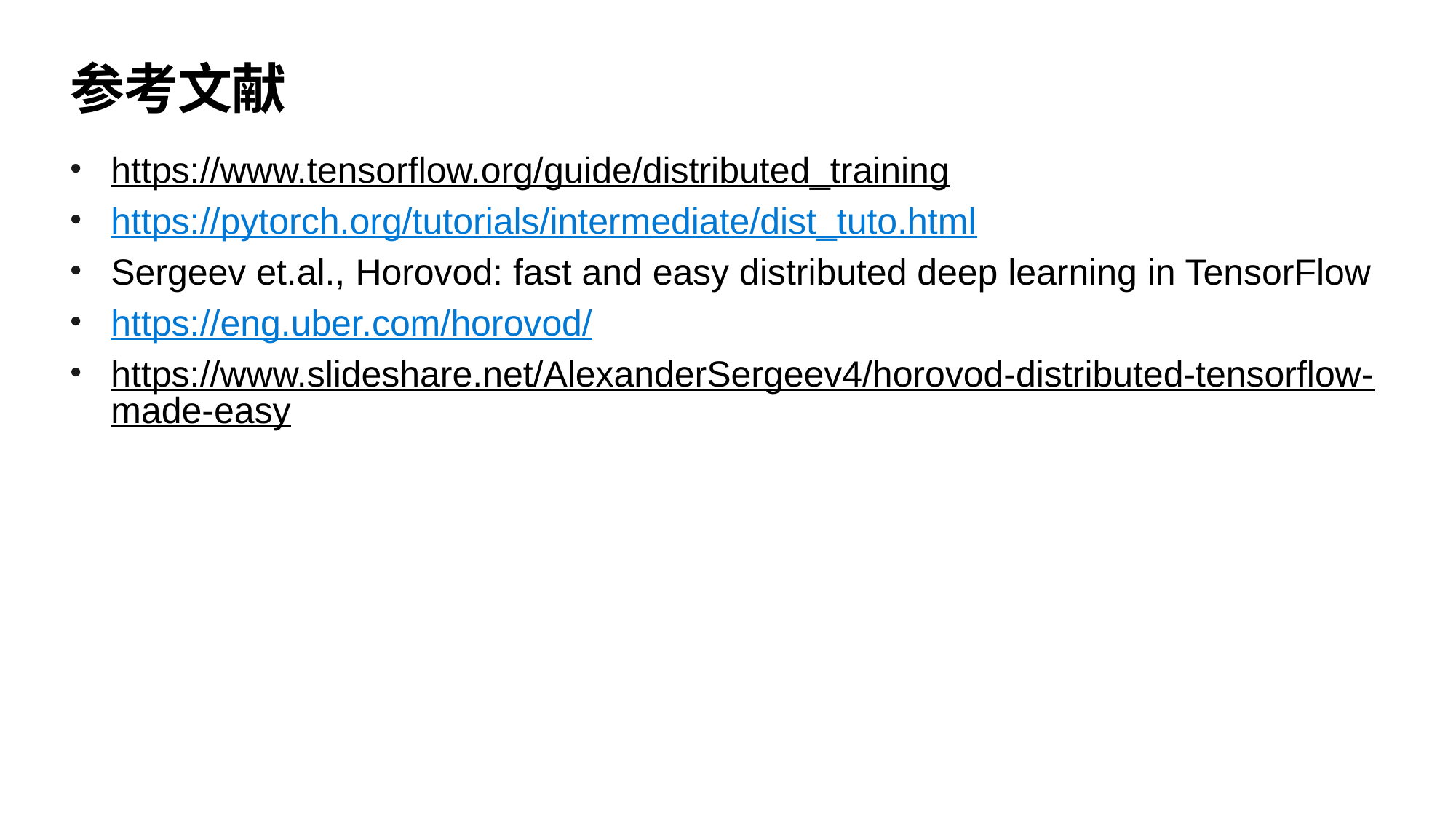

# 参考文献
https://www.tensorflow.org/guide/distributed_training
https://pytorch.org/tutorials/intermediate/dist_tuto.html
Sergeev et.al., Horovod: fast and easy distributed deep learning in TensorFlow
https://eng.uber.com/horovod/
https://www.slideshare.net/AlexanderSergeev4/horovod-distributed-tensorflow-made-easy